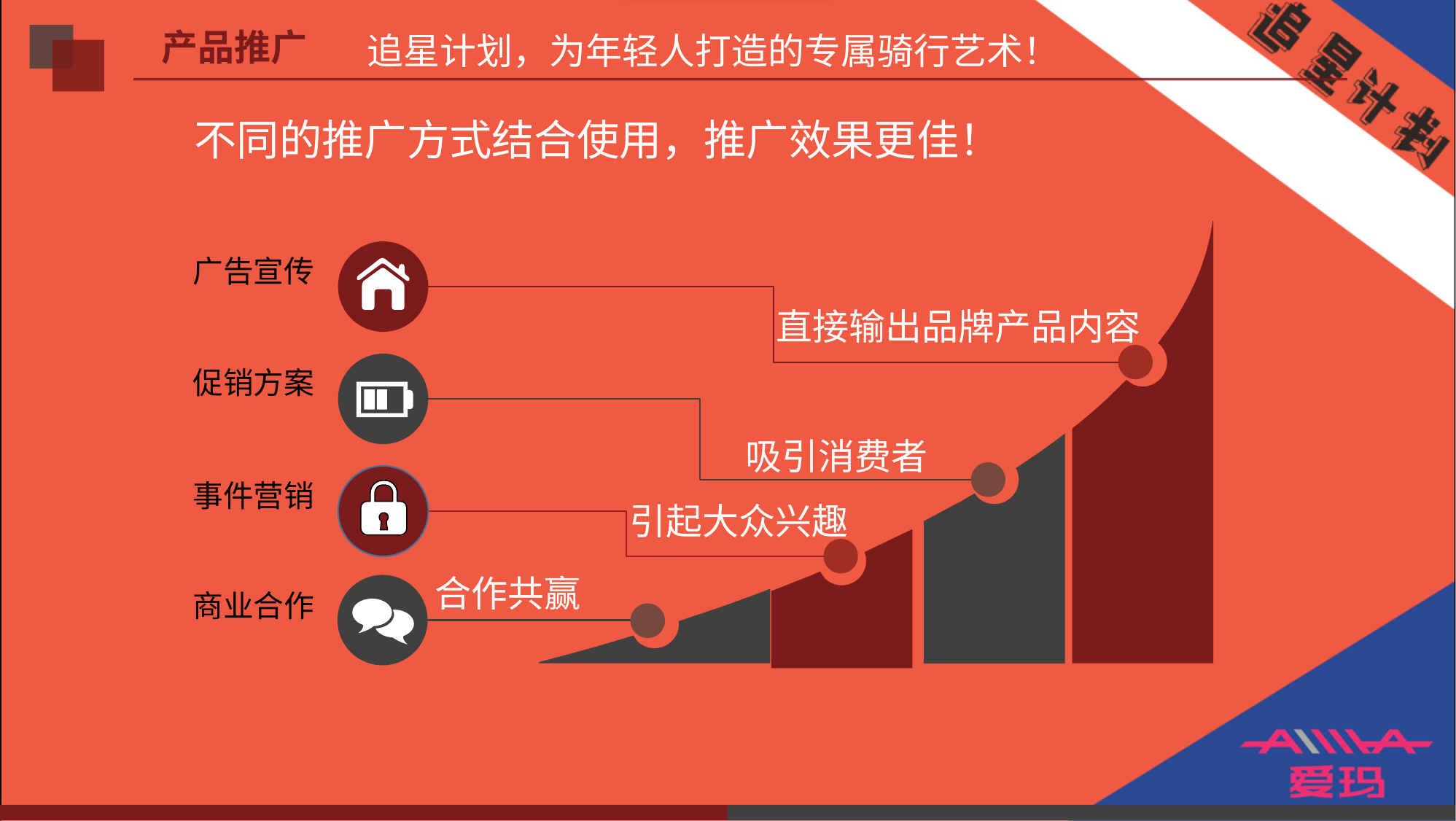

产品推广
追星计划，为年轻人打造的专属骑行艺术！
不同的推广方式结合使用，推广效果更佳！

广告宣传
直接输出品牌产品内容

促销方案
吸引消费者

事件营销
引起大众兴趣

合作共赢

商业合作